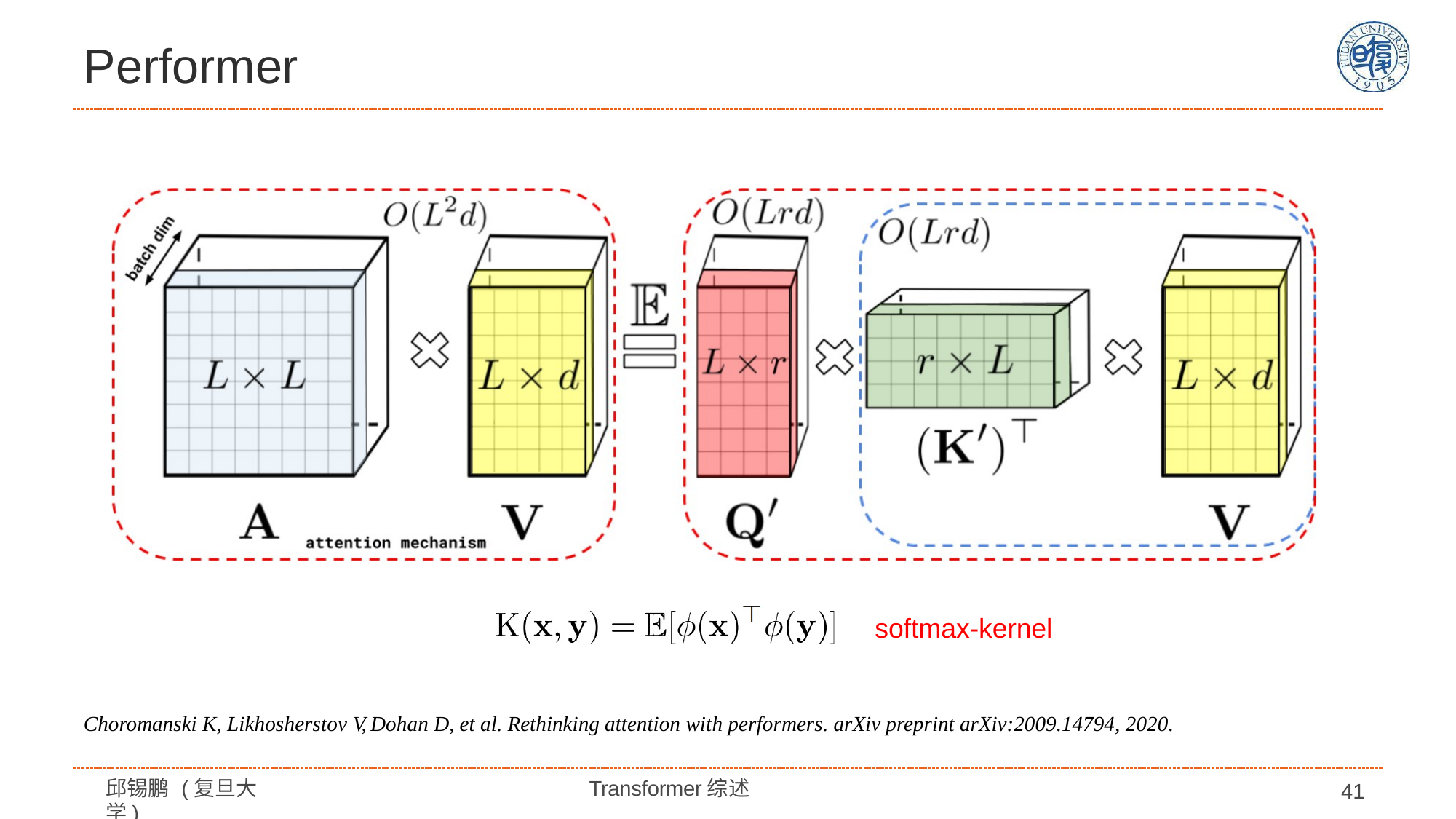

# Performer

softmax-kernel
Choromanski K, Likhosherstov V, Dohan D, et al. Rethinking attention with performers. arXiv preprint arXiv:2009.14794, 2020.
邱锡鹏 (复旦大学)
Transformer综述
41